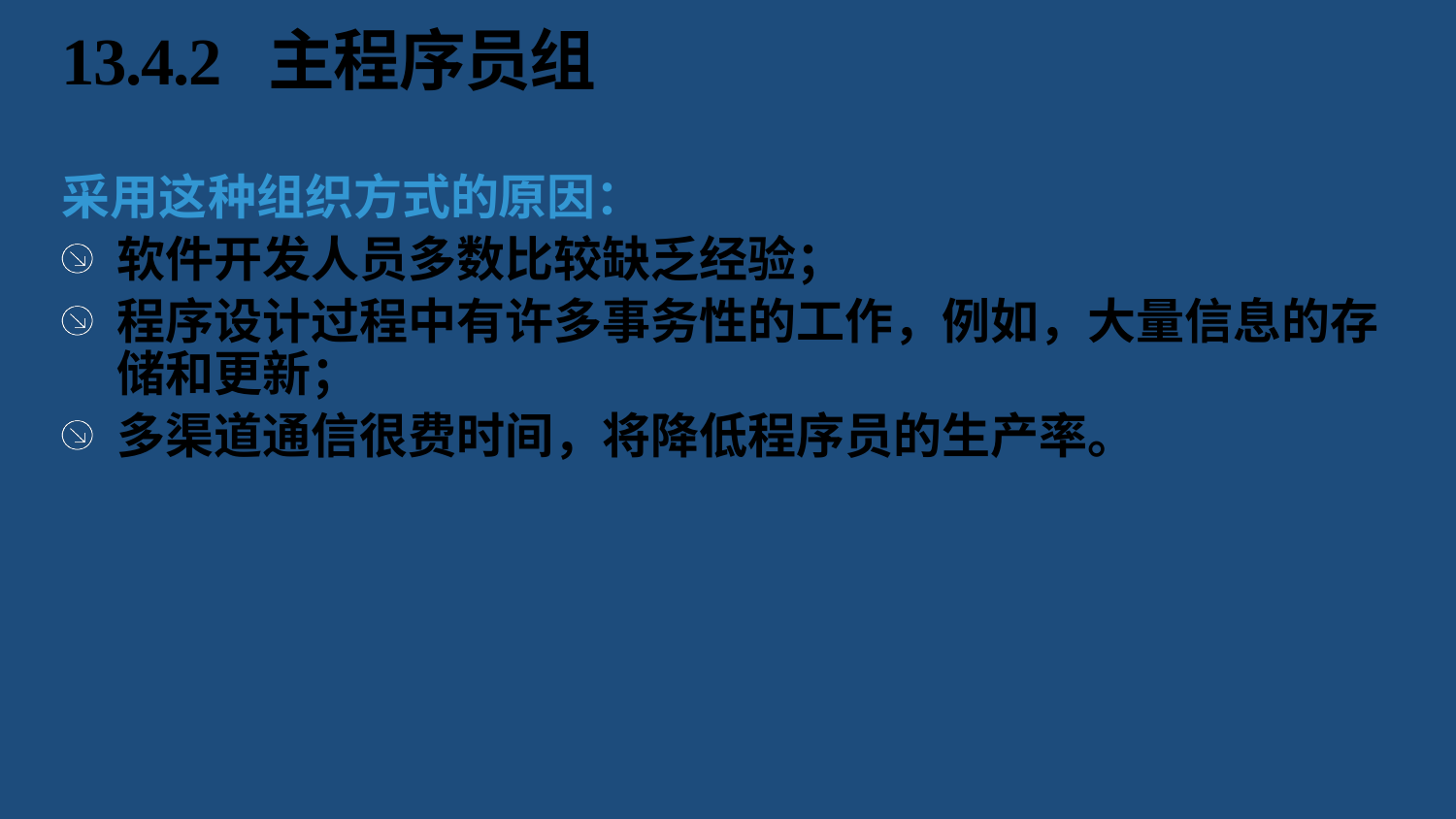

# 13.4.2  主程序员组
采用这种组织方式的原因：
软件开发人员多数比较缺乏经验；
程序设计过程中有许多事务性的工作，例如，大量信息的存储和更新；
多渠道通信很费时间，将降低程序员的生产率。